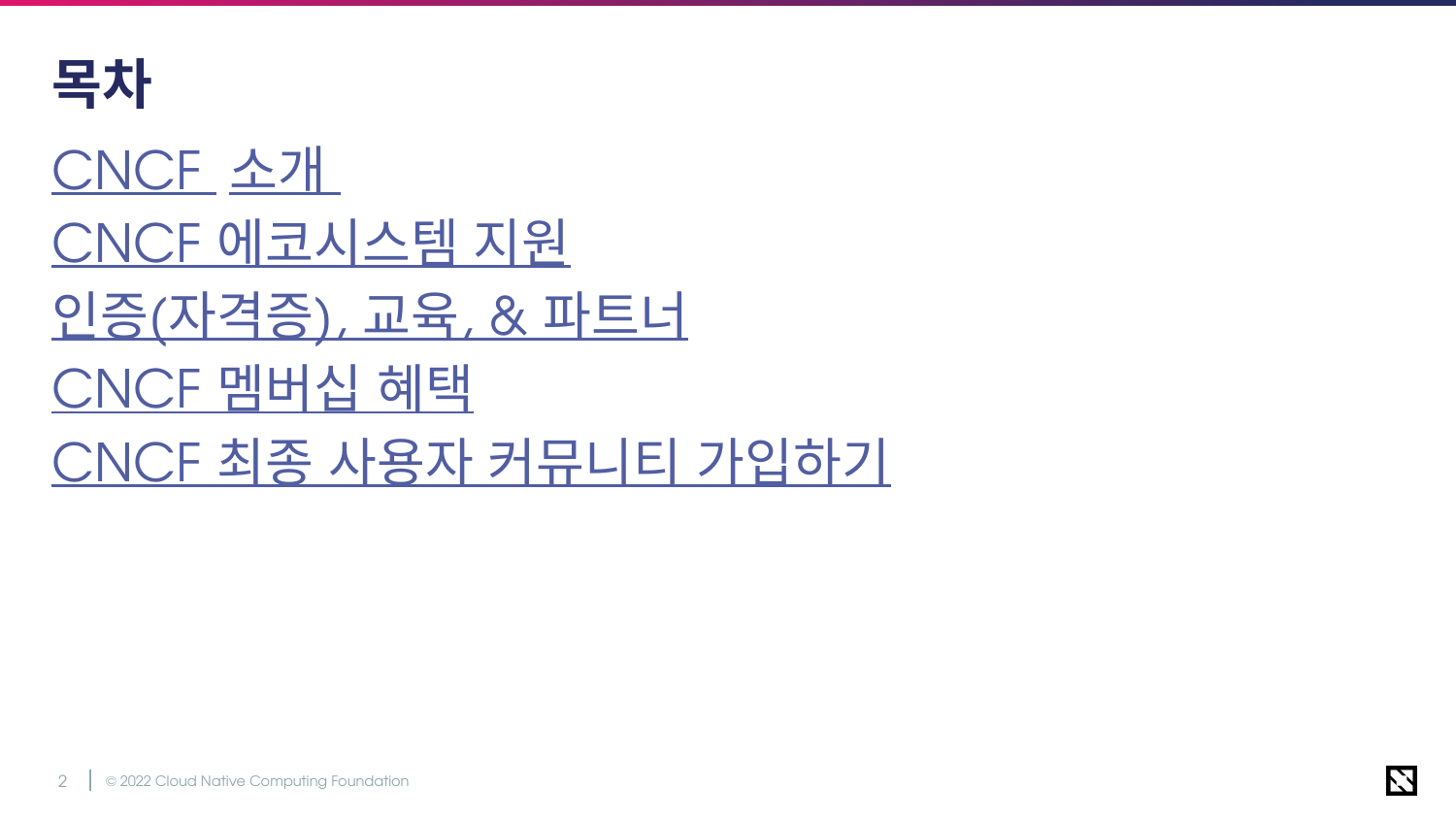

# 목차
CNCF 소개
CNCF 에코시스템 지원
인증(자격증), 교육, & 파트너
CNCF 멤버십 혜택
CNCF 최종 사용자 커뮤니티 가입하기